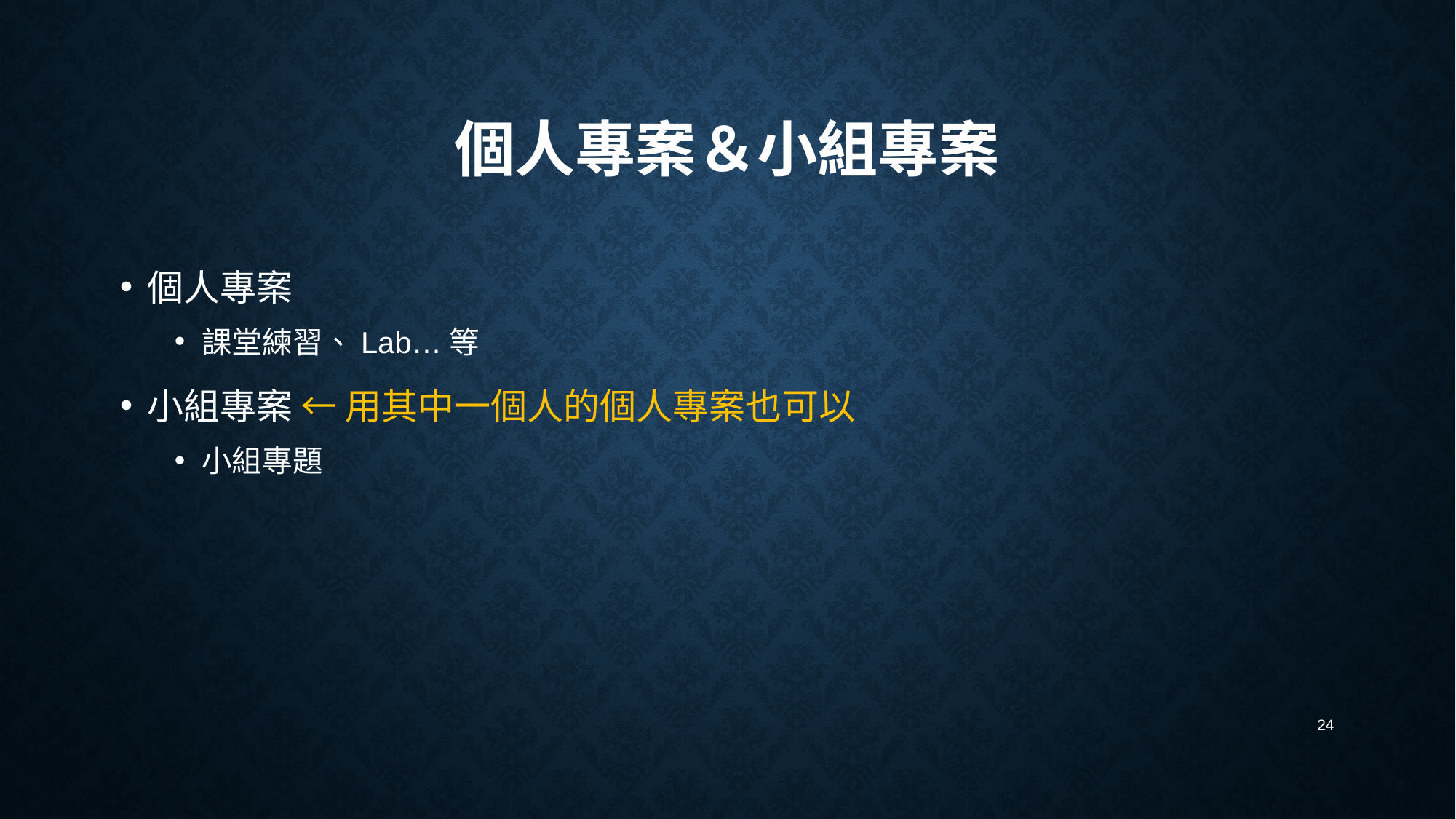

# 個人專案＆小組專案
個人專案
課堂練習、Lab…等
小組專案 ← 用其中一個人的個人專案也可以
小組專題
24